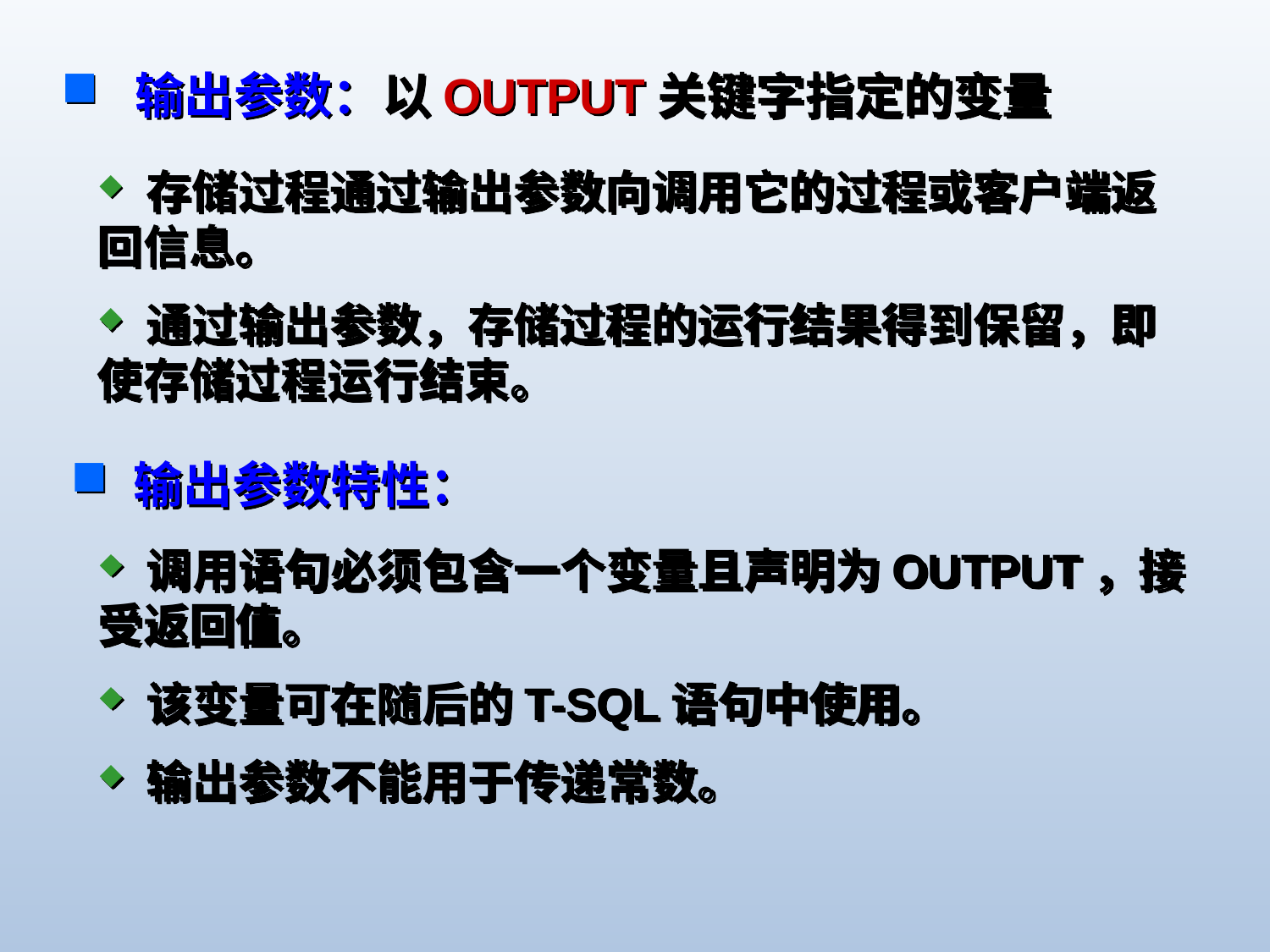

输出参数：以OUTPUT关键字指定的变量
 存储过程通过输出参数向调用它的过程或客户端返回信息。
 通过输出参数，存储过程的运行结果得到保留，即使存储过程运行结束。
 输出参数特性：
 调用语句必须包含一个变量且声明为OUTPUT，接受返回值。
 该变量可在随后的T-SQL语句中使用。
 输出参数不能用于传递常数。